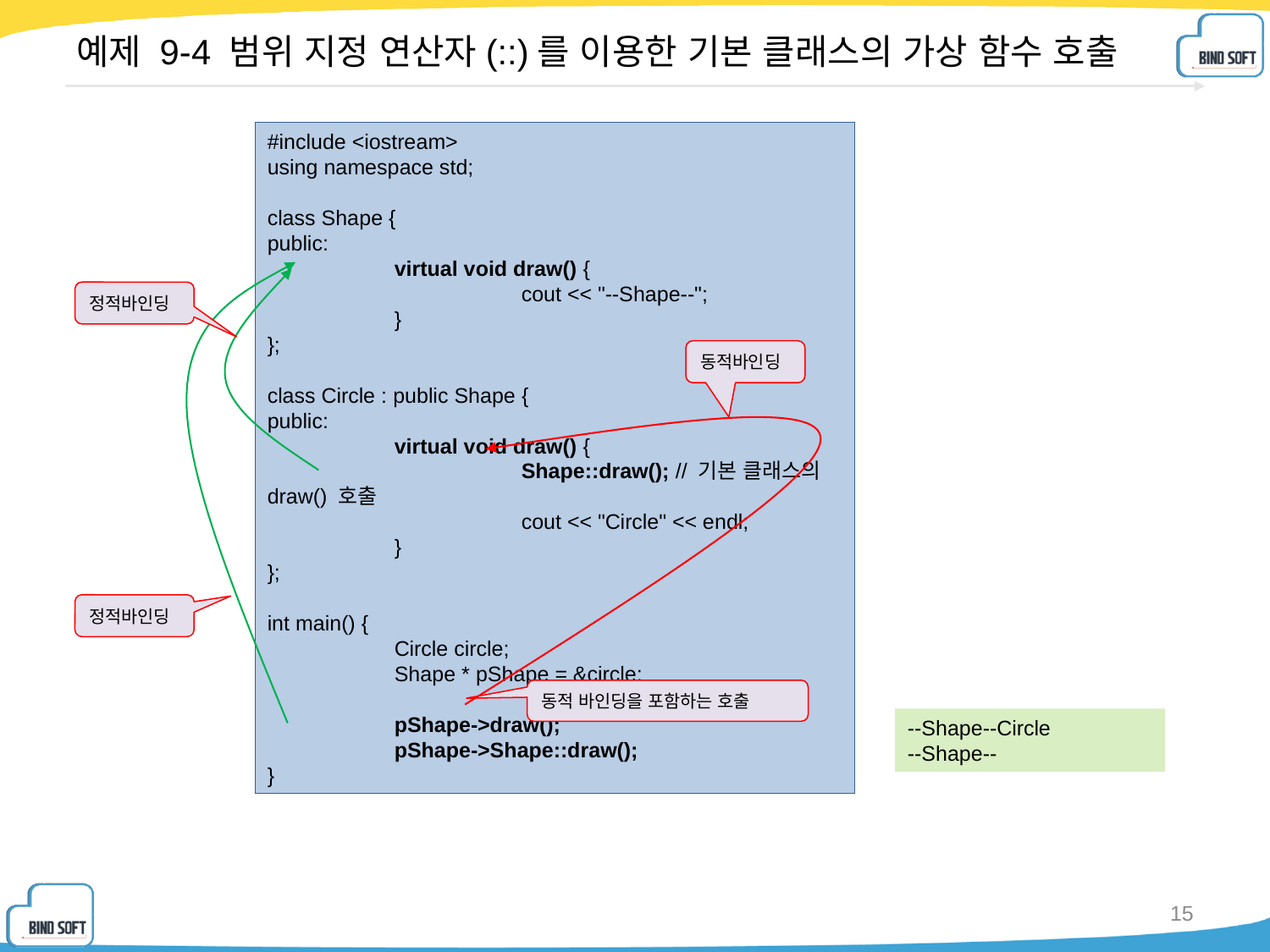

# 예제 9-4 범위 지정 연산자(::)를 이용한 기본 클래스의 가상 함수 호출
#include <iostream>
using namespace std;

class Shape {
public:
	virtual void draw() {
		cout << "--Shape--";
	}
};

class Circle : public Shape {
public:
	virtual void draw() {
		Shape::draw(); // 기본 클래스의 draw() 호출
		cout << "Circle" << endl;
	}
};

int main() {
	Circle circle;
	Shape * pShape = &circle;

	pShape->draw();
	pShape->Shape::draw();
}

정적바인딩
동적바인딩

정적바인딩
동적 바인딩을 포함하는 호출
--Shape--Circle
--Shape--
15